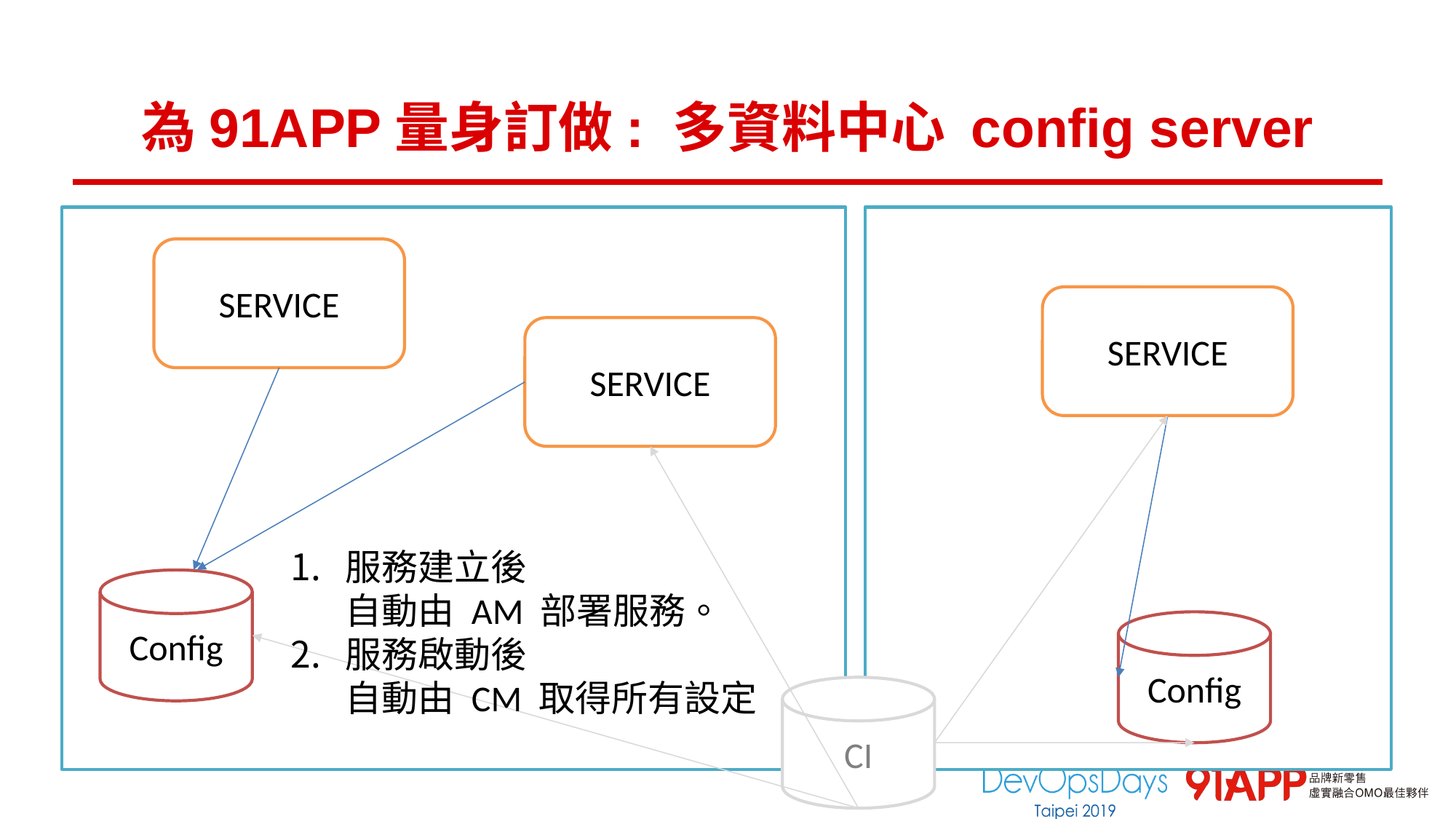

# 為91APP量身訂做: 多資料中心 config server

SERVICE
SERVICE
SERVICE
服務建立後
自動由 AM 部署服務。
服務啟動後
自動由 CM 取得所有設定
Config
Config
CI